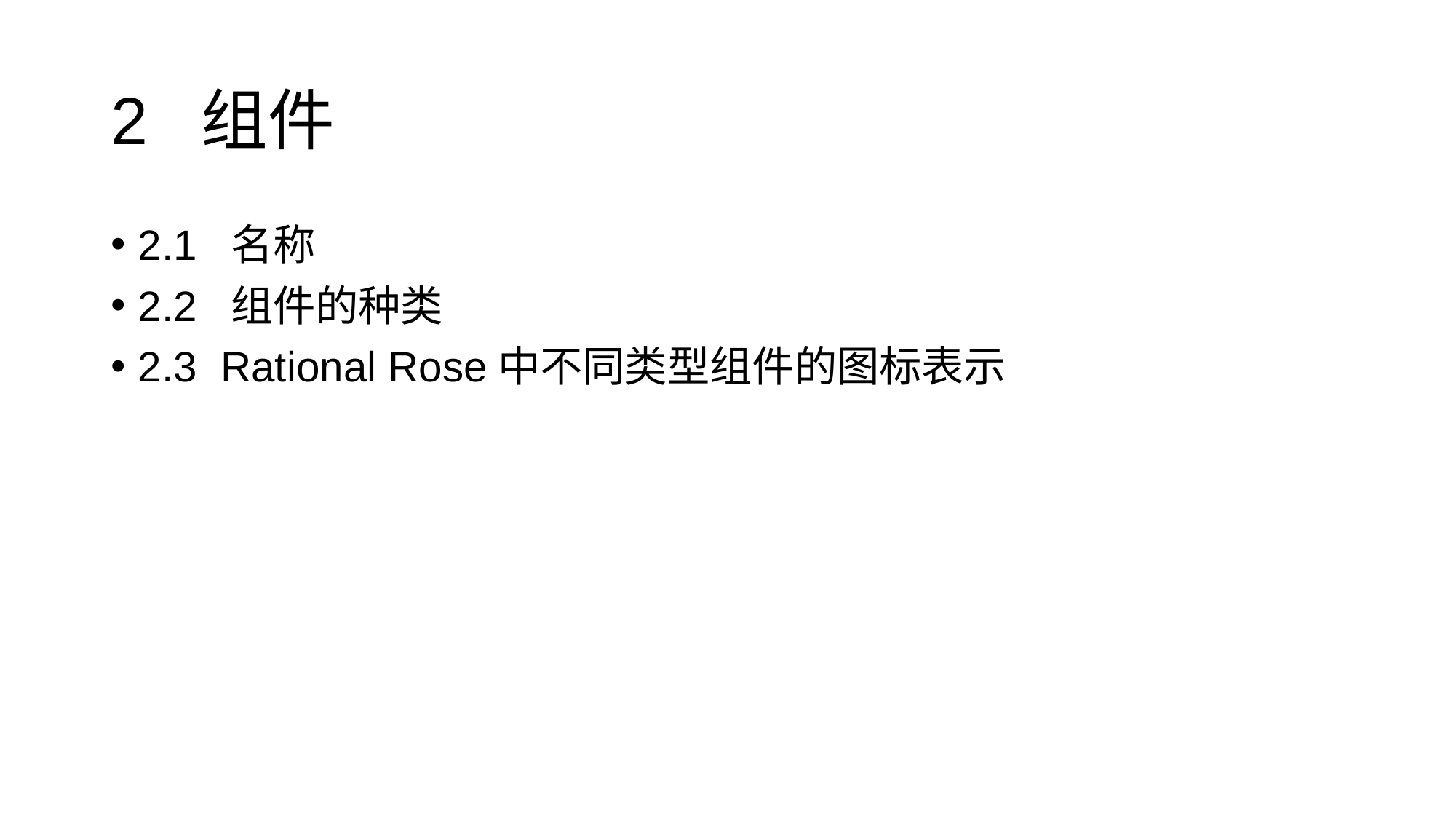

# 2  组件
2.1  名称
2.2  组件的种类
2.3  Rational Rose中不同类型组件的图标表示